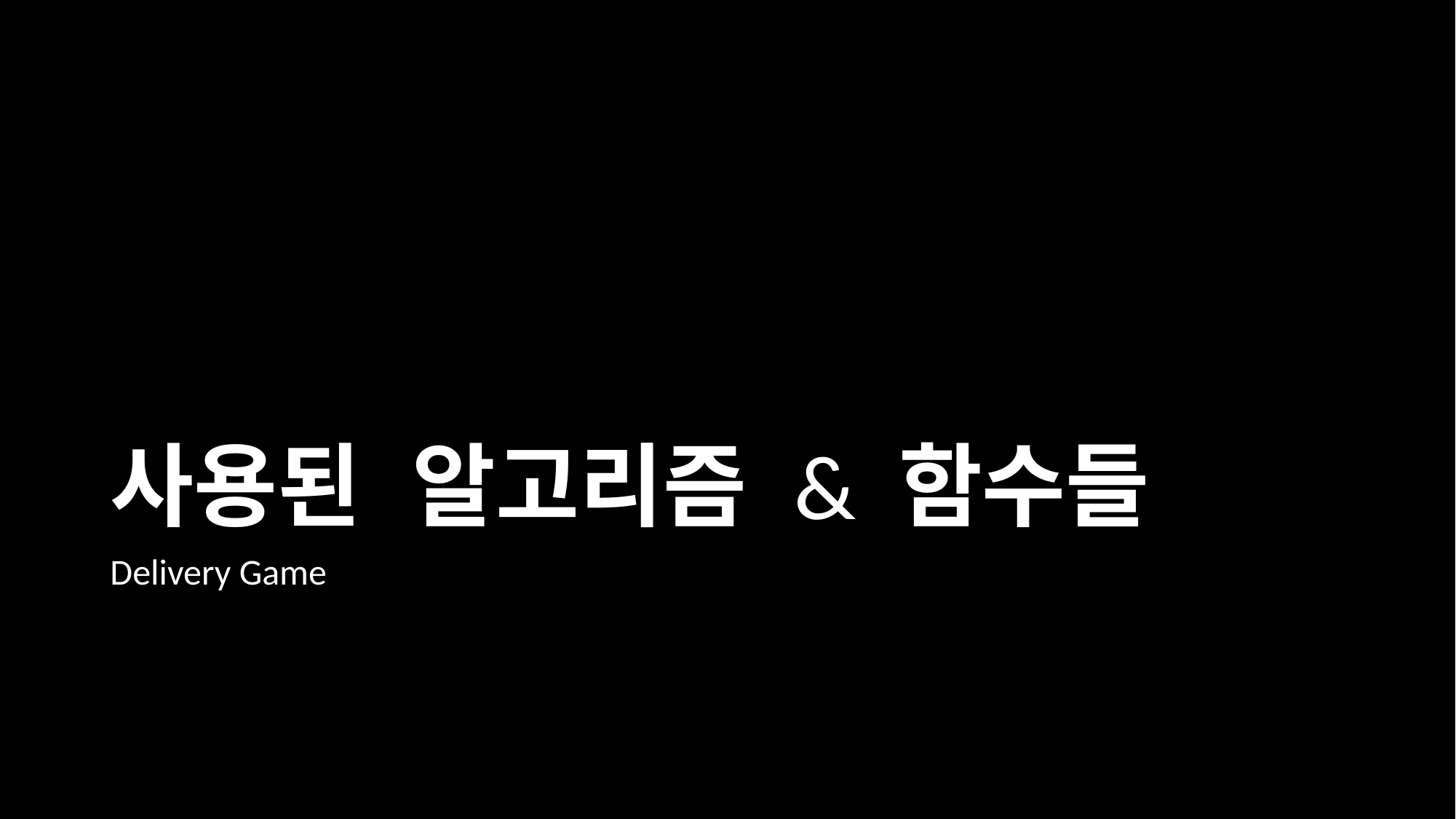

# 사용된  알고리즘 & 함수들
Delivery Game